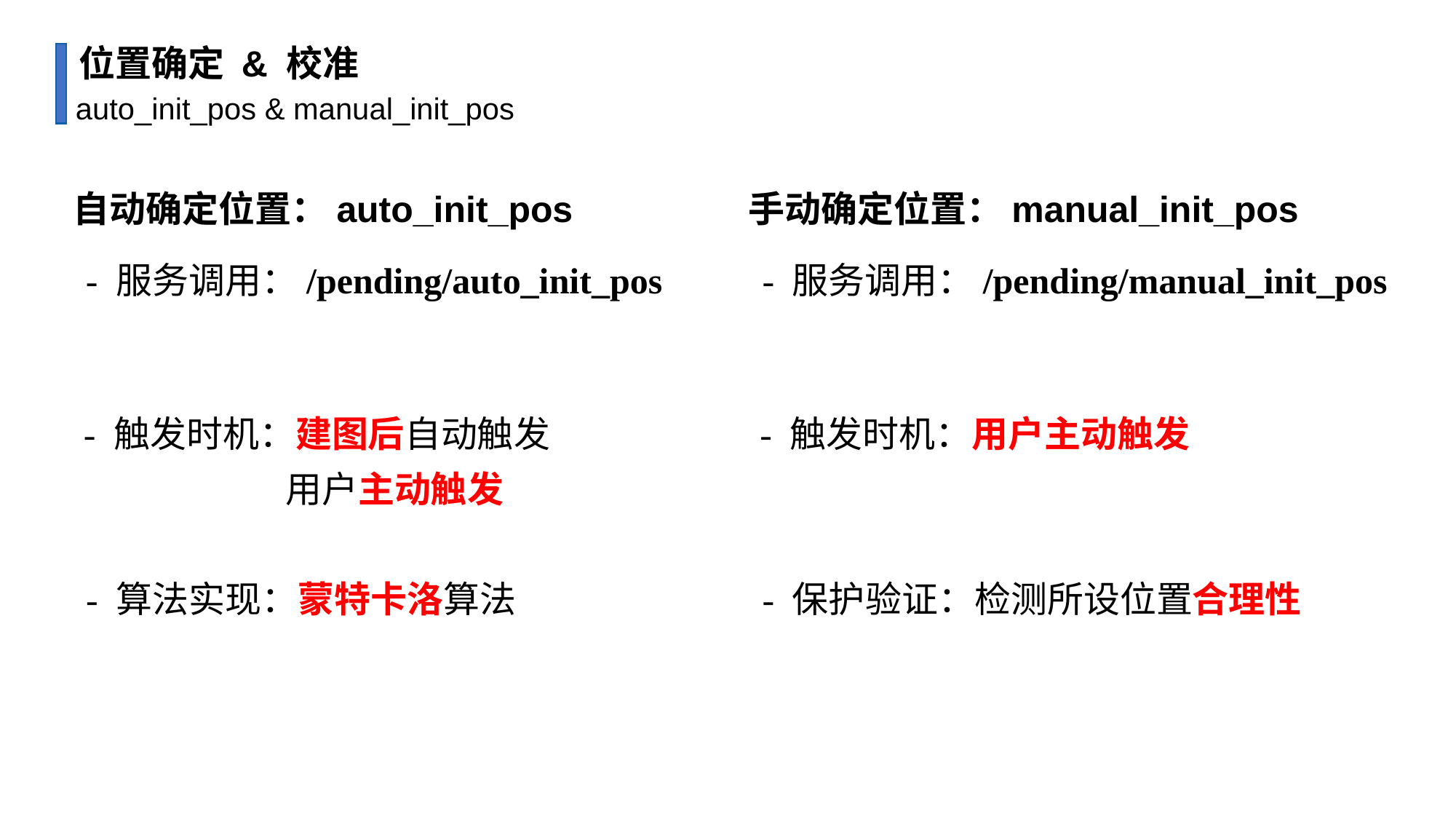

位置确定 & 校准

auto_init_pos & manual_init_pos
手动确定位置：manual_init_pos
自动确定位置：auto_init_pos
- 服务调用：/pending/auto_init_pos
- 服务调用：/pending/manual_init_pos
- 触发时机：建图后自动触发
- 触发时机：用户主动触发
用户主动触发
- 算法实现：蒙特卡洛算法
- 保护验证：检测所设位置合理性